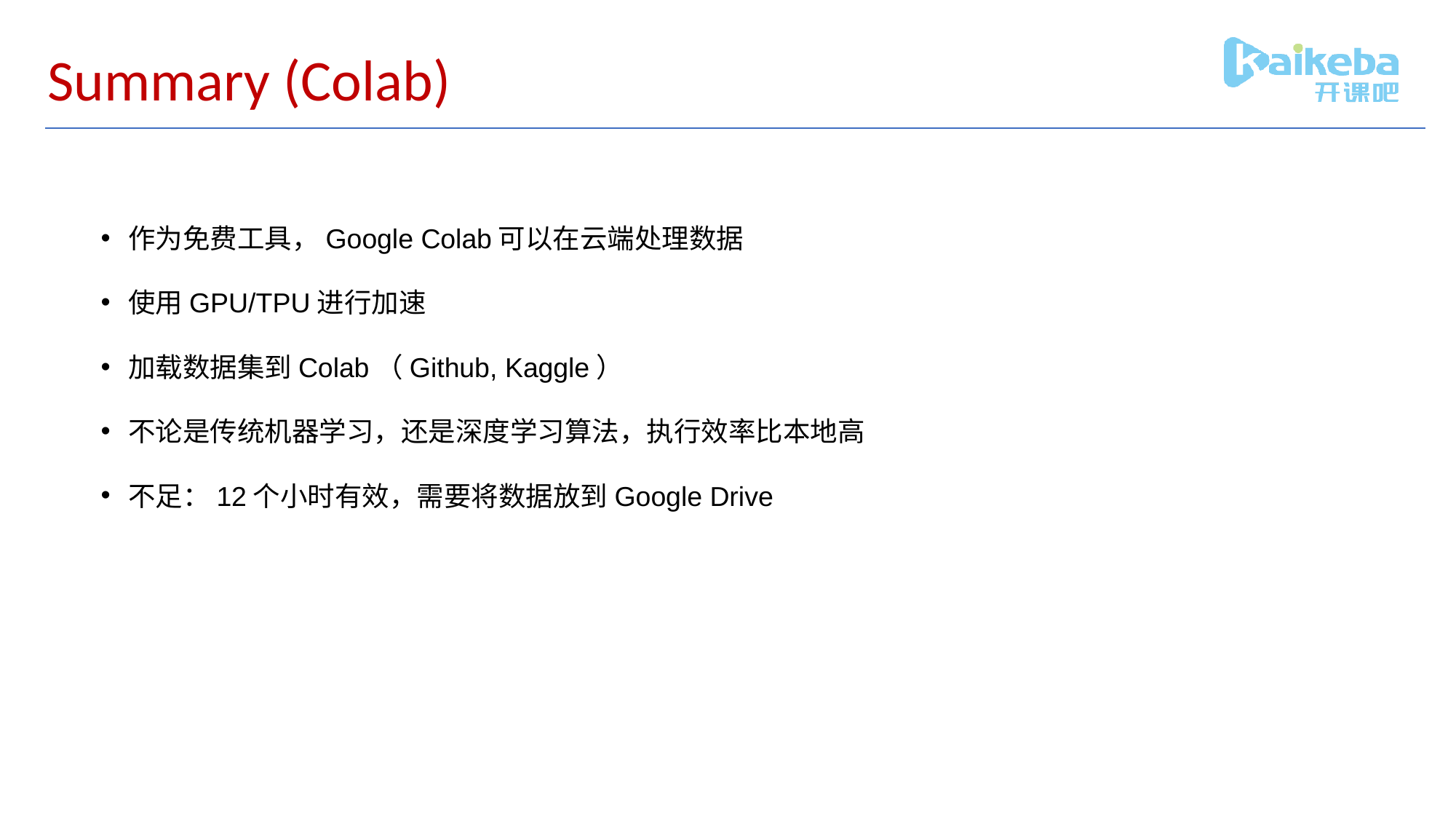

# Summary (Colab)
作为免费工具，Google Colab可以在云端处理数据
使用GPU/TPU进行加速
加载数据集到Colab（Github, Kaggle）
不论是传统机器学习，还是深度学习算法，执行效率比本地高
不足：12个小时有效，需要将数据放到Google Drive